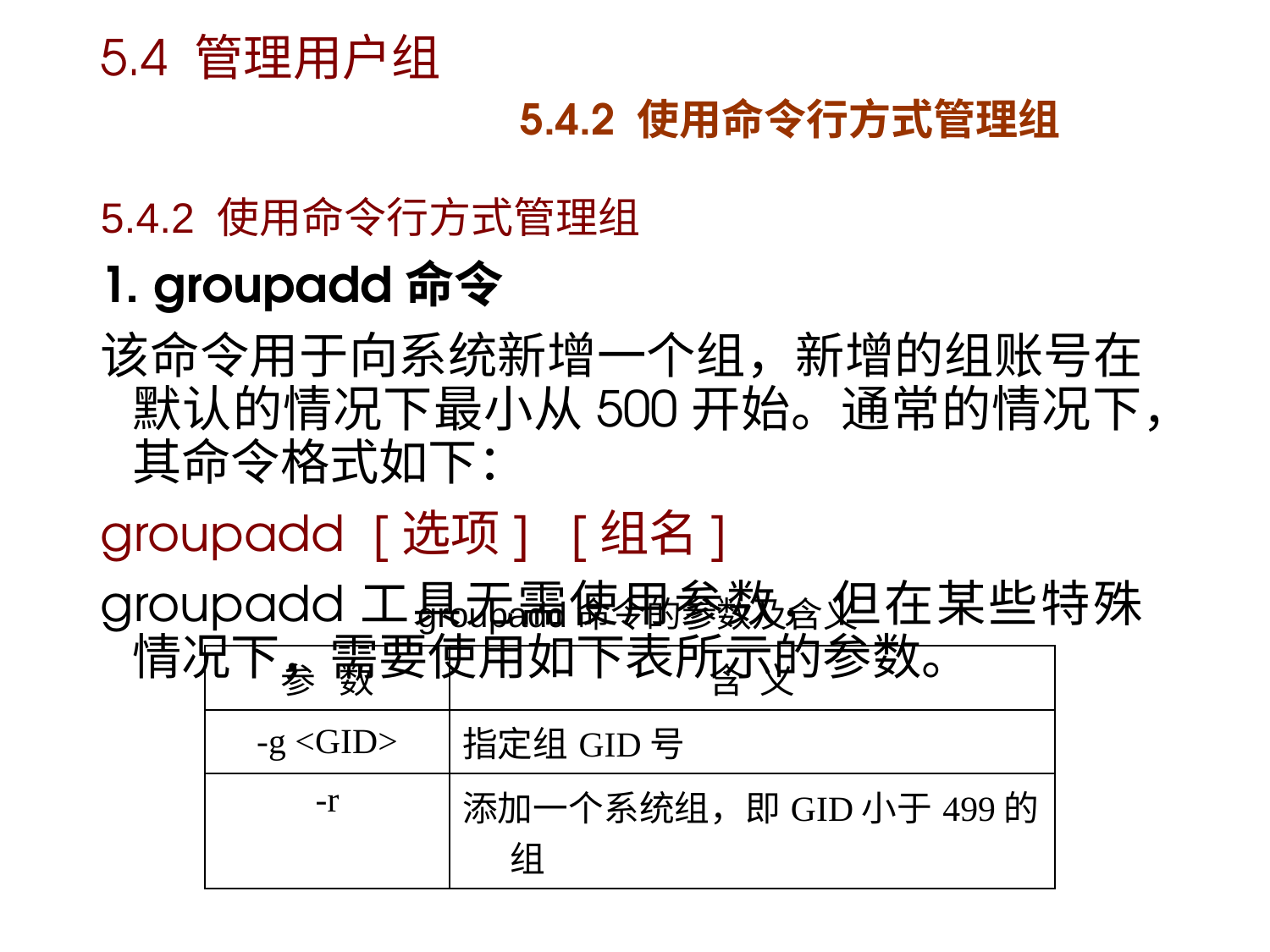

# 5.4 管理用户组 5.4.2 使用命令行方式管理组
5.4.2 使用命令行方式管理组
1. groupadd命令
该命令用于向系统新增一个组，新增的组账号在默认的情况下最小从500开始。通常的情况下，其命令格式如下：
groupadd  [选项]   [组名]
groupadd工具无需使用参数，但在某些特殊情况下，需要使用如下表所示的参数。
groupadd命令的参数及含义
| 参 数 | 含 义 |
| --- | --- |
| -g <GID> | 指定组GID号 |
| -r | 添加一个系统组，即GID小于499的组 |